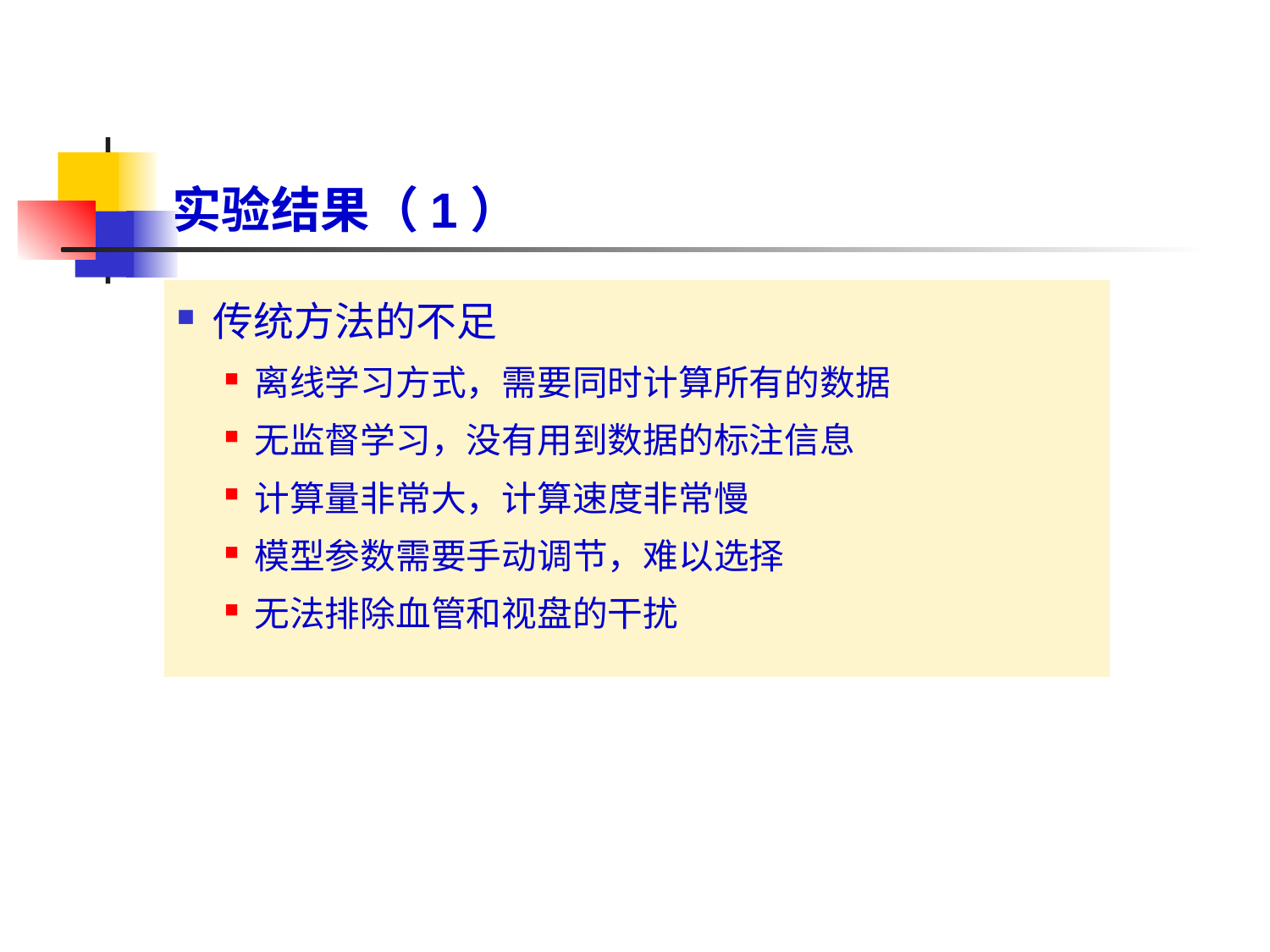

# 实验结果（1）
传统方法的不足
离线学习方式，需要同时计算所有的数据
无监督学习，没有用到数据的标注信息
计算量非常大，计算速度非常慢
模型参数需要手动调节，难以选择
无法排除血管和视盘的干扰